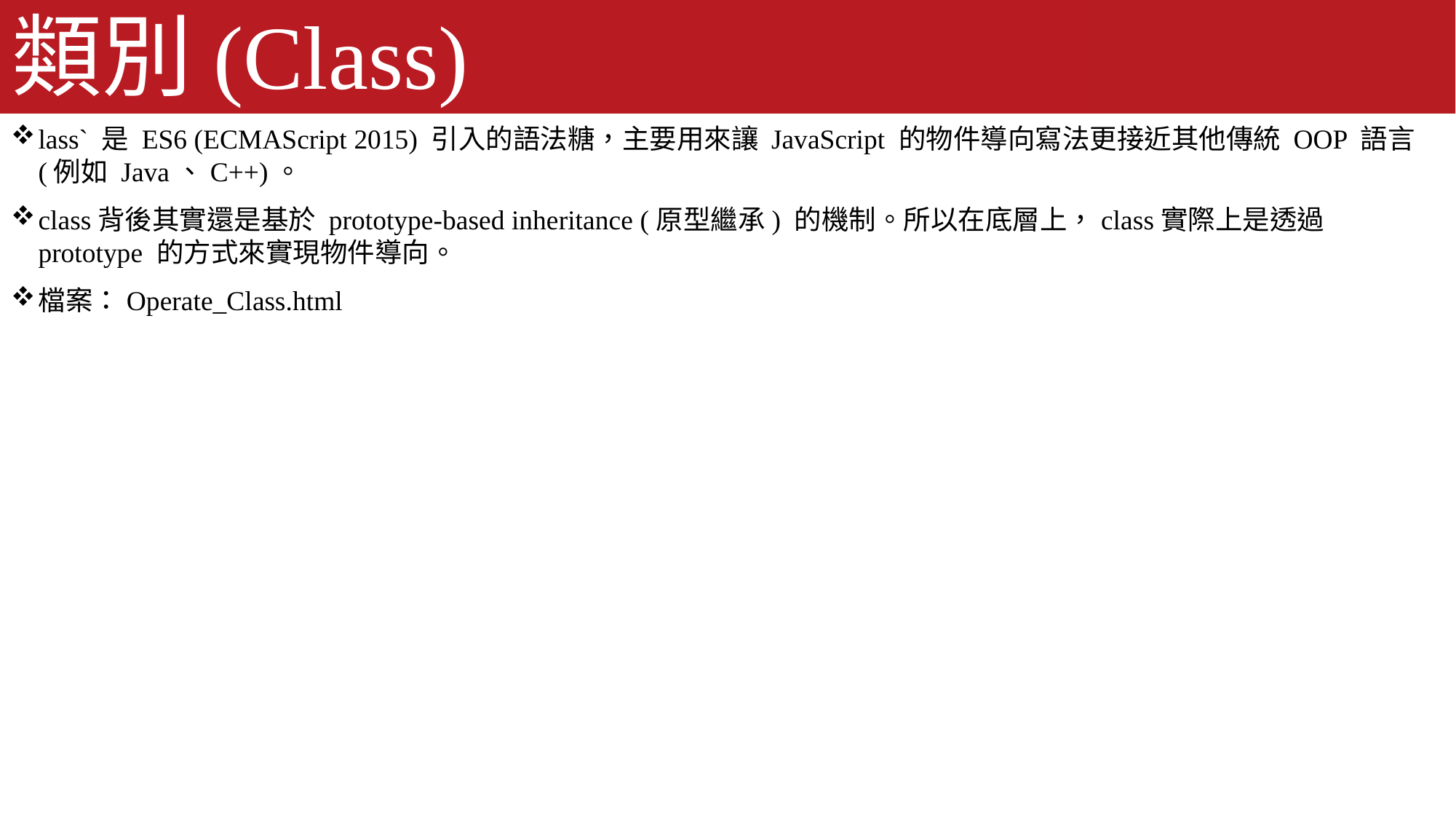

# 類別(Class)
lass` 是 ES6 (ECMAScript 2015) 引入的語法糖，主要用來讓 JavaScript 的物件導向寫法更接近其他傳統 OOP 語言 (例如 Java、C++)。
class背後其實還是基於 prototype-based inheritance (原型繼承) 的機制。所以在底層上，class實際上是透過 prototype 的方式來實現物件導向。
檔案：Operate_Class.html